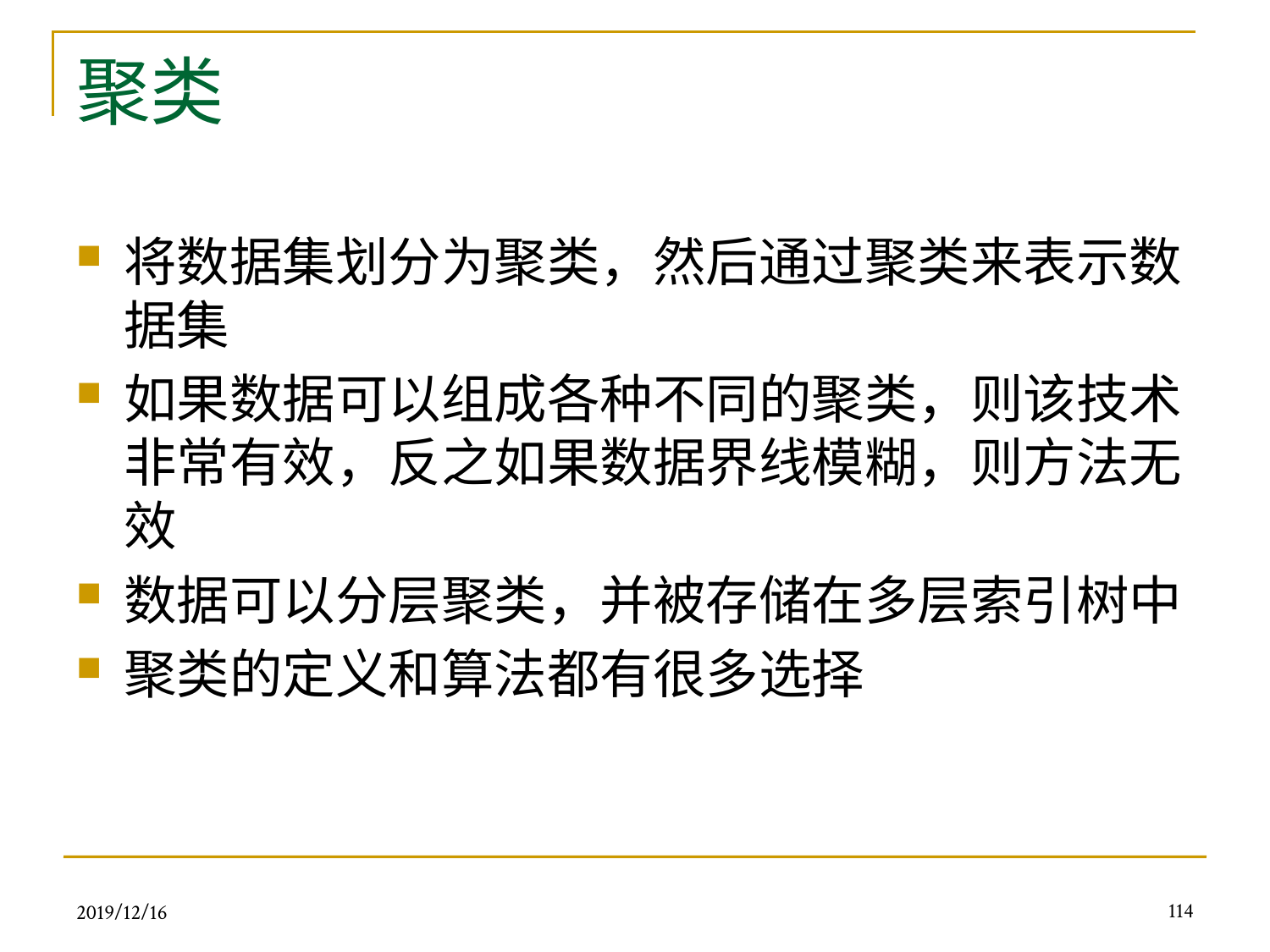

# 聚类
将数据集划分为聚类，然后通过聚类来表示数据集
如果数据可以组成各种不同的聚类，则该技术非常有效，反之如果数据界线模糊，则方法无效
数据可以分层聚类，并被存储在多层索引树中
聚类的定义和算法都有很多选择
2019/12/16
114